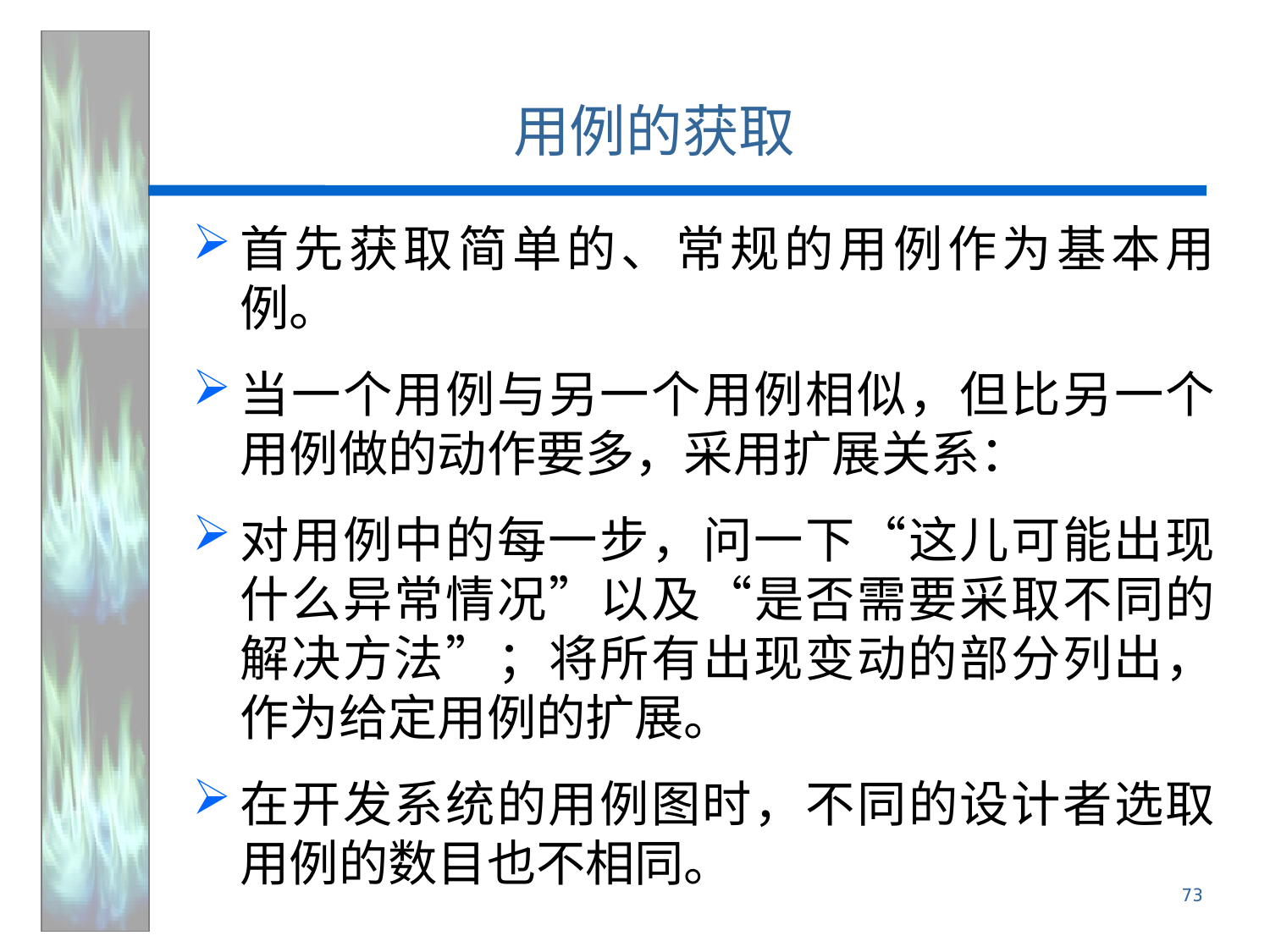

# 用例的获取
首先获取简单的、常规的用例作为基本用例。
当一个用例与另一个用例相似，但比另一个用例做的动作要多，采用扩展关系：
对用例中的每一步，问一下“这儿可能出现什么异常情况”以及“是否需要采取不同的解决方法”；将所有出现变动的部分列出，作为给定用例的扩展。
在开发系统的用例图时，不同的设计者选取用例的数目也不相同。

73